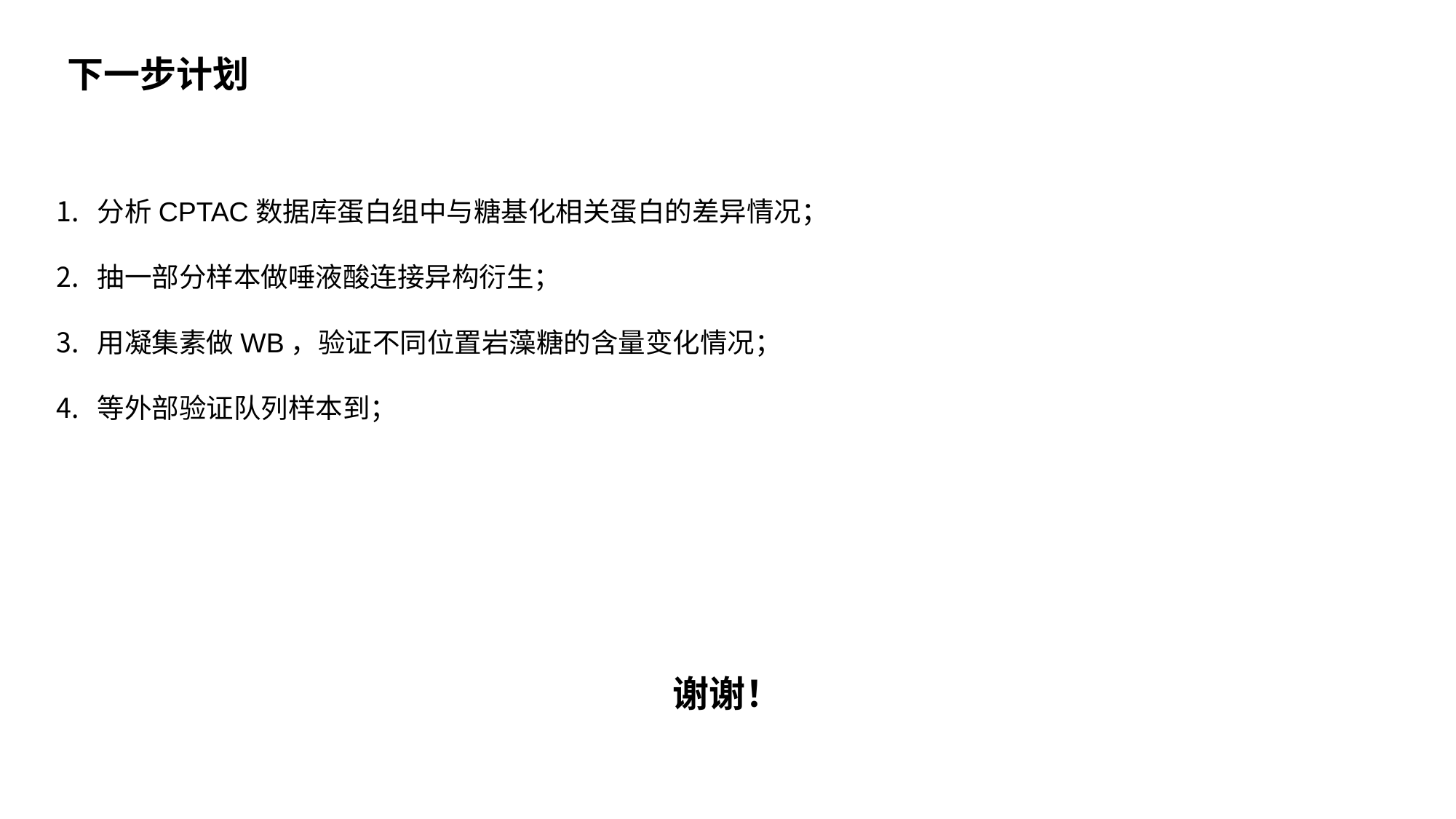

下一步计划
分析CPTAC数据库蛋白组中与糖基化相关蛋白的差异情况；

抽一部分样本做唾液酸连接异构衍生；

用凝集素做WB，验证不同位置岩藻糖的含量变化情况；

等外部验证队列样本到；
谢谢！